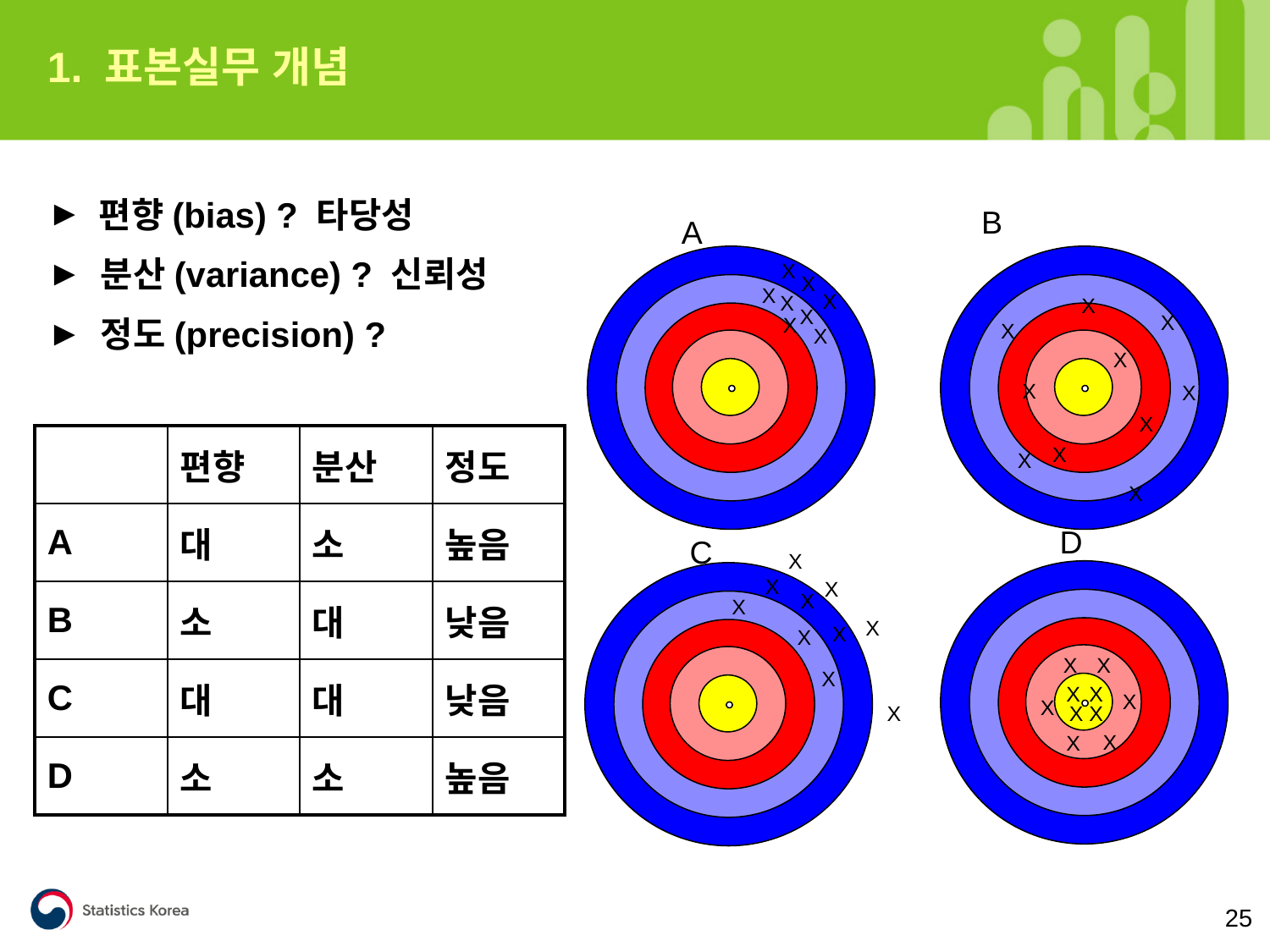

1. 표본실무 개념
 편향(bias) ? 타당성
 분산(variance) ? 신뢰성
 정도(precision) ?
B
A

X
X
X
X
X
X
X
X

X
X
X
X
X
X
X
X
X
X
D
C
X
X
X
X
X
X
X
X
X
X

X
X
X
X
X
X
X
X
X
X
|  | 편향 | 분산 | 정도 |
| --- | --- | --- | --- |
| A | 대 | 소 | 높음 |
| B | 소 | 대 | 낮음 |
| C | 대 | 대 | 낮음 |
| D | 소 | 소 | 높음 |